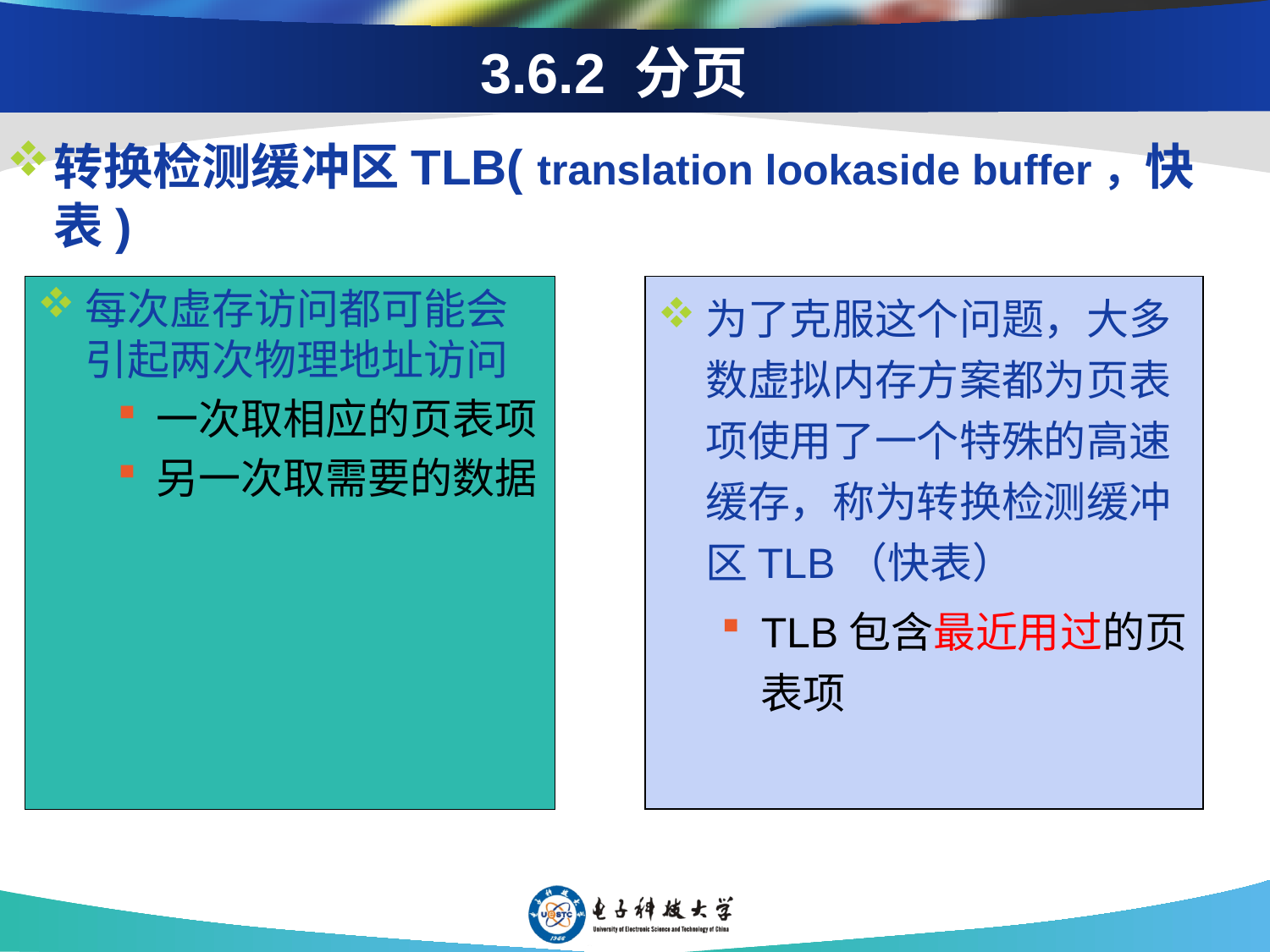

# 3.6.2 分页
转换检测缓冲区TLB( translation lookaside buffer，快表)
为了克服这个问题，大多数虚拟内存方案都为页表项使用了一个特殊的高速缓存，称为转换检测缓冲区TLB（快表）
TLB包含最近用过的页表项

每次虚存访问都可能会引起两次物理地址访问
一次取相应的页表项
另一次取需要的数据